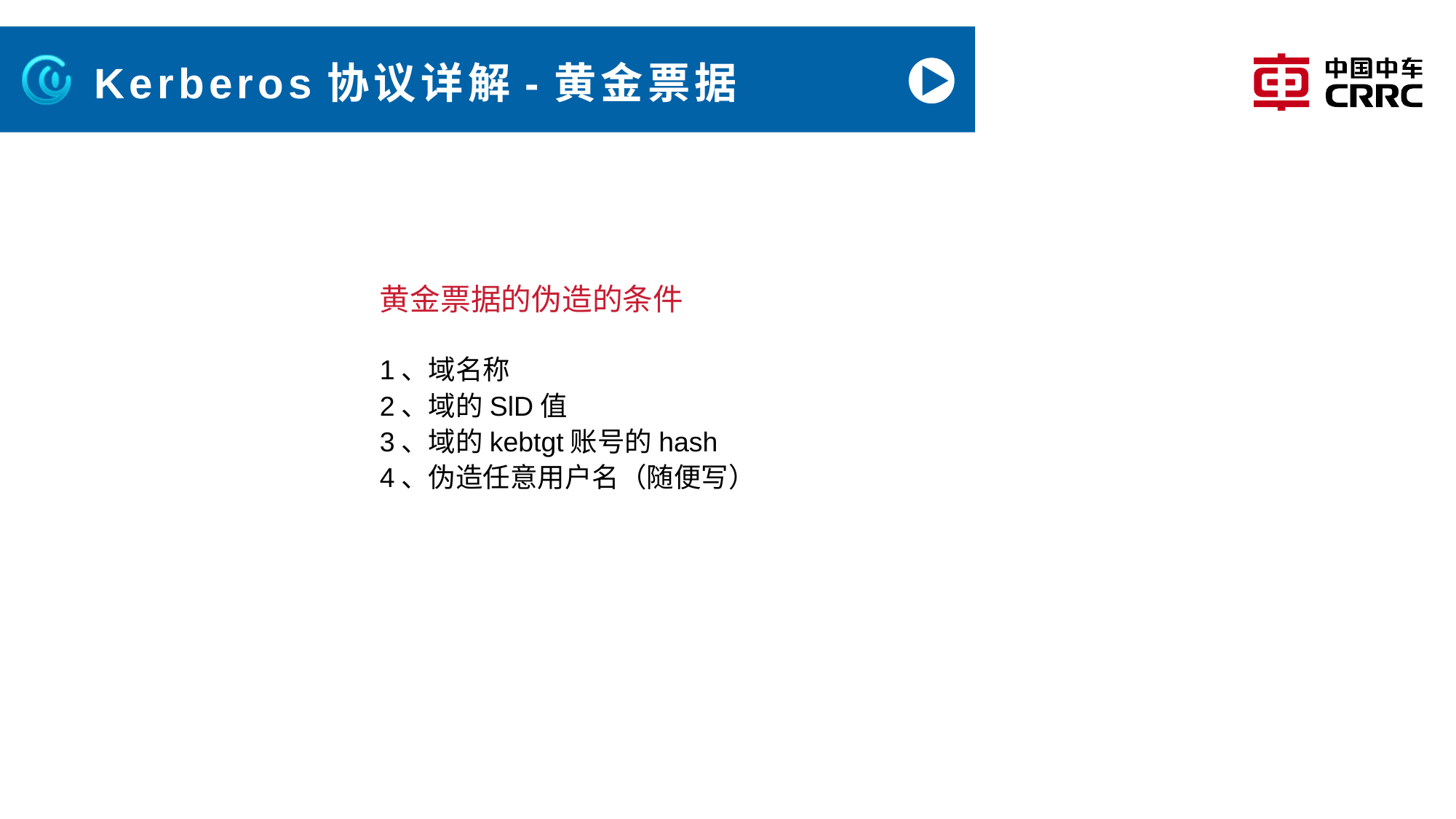

# Kerberos协议详解-黄金票据
黄金票据的伪造的条件

1、域名称
2、域的SlD值
3、域的kebtgt账号的hash
4、伪造任意用户名（随便写）
92